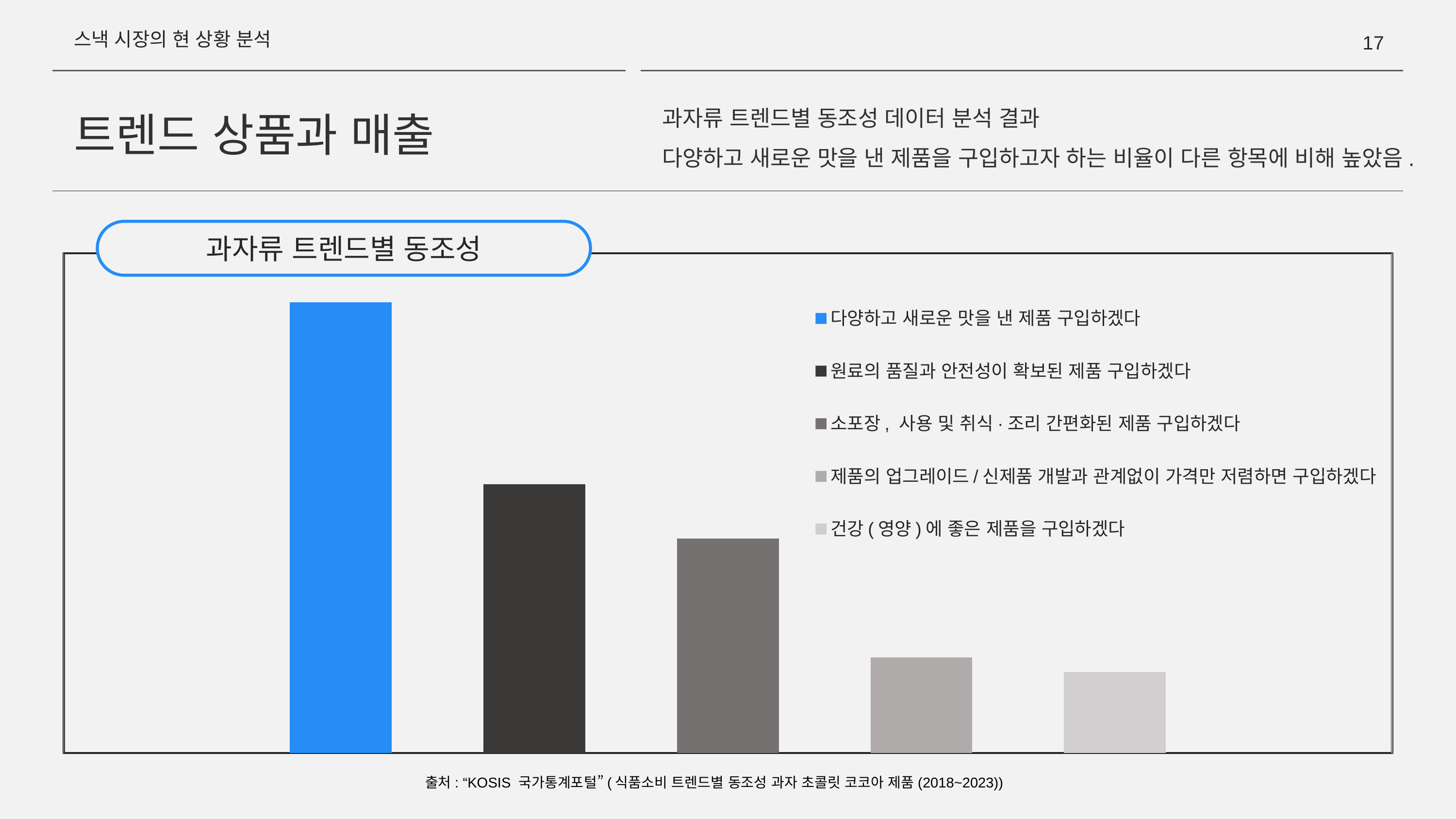

스낵 시장의 현 상황 분석
17
과자류 트렌드별 동조성 데이터 분석 결과
다양하고 새로운 맛을 낸 제품을 구입하고자 하는 비율이 다른 항목에 비해 높았음.
트렌드 상품과 매출

과자류 트렌드별 동조성

### Chart

| Category | 다양하고 새로운 맛을 낸 제품 구입하겠다 | 원료의 품질과 안전성이 확보된 제품 구입하겠다 | 소포장, 사용 및 취식·조리 간편화된 제품 구입하겠다 | 제품의 업그레이드/신제품 개발과 관계없이 가격만 저렴하면 구입하겠다 | 건강(영양)에 좋은 제품을 구입하겠다 |
|---|---|---|---|---|---|
출처: “KOSIS 국가통계포털”(식품소비 트렌드별 동조성 과자 초콜릿 코코아 제품(2018~2023))